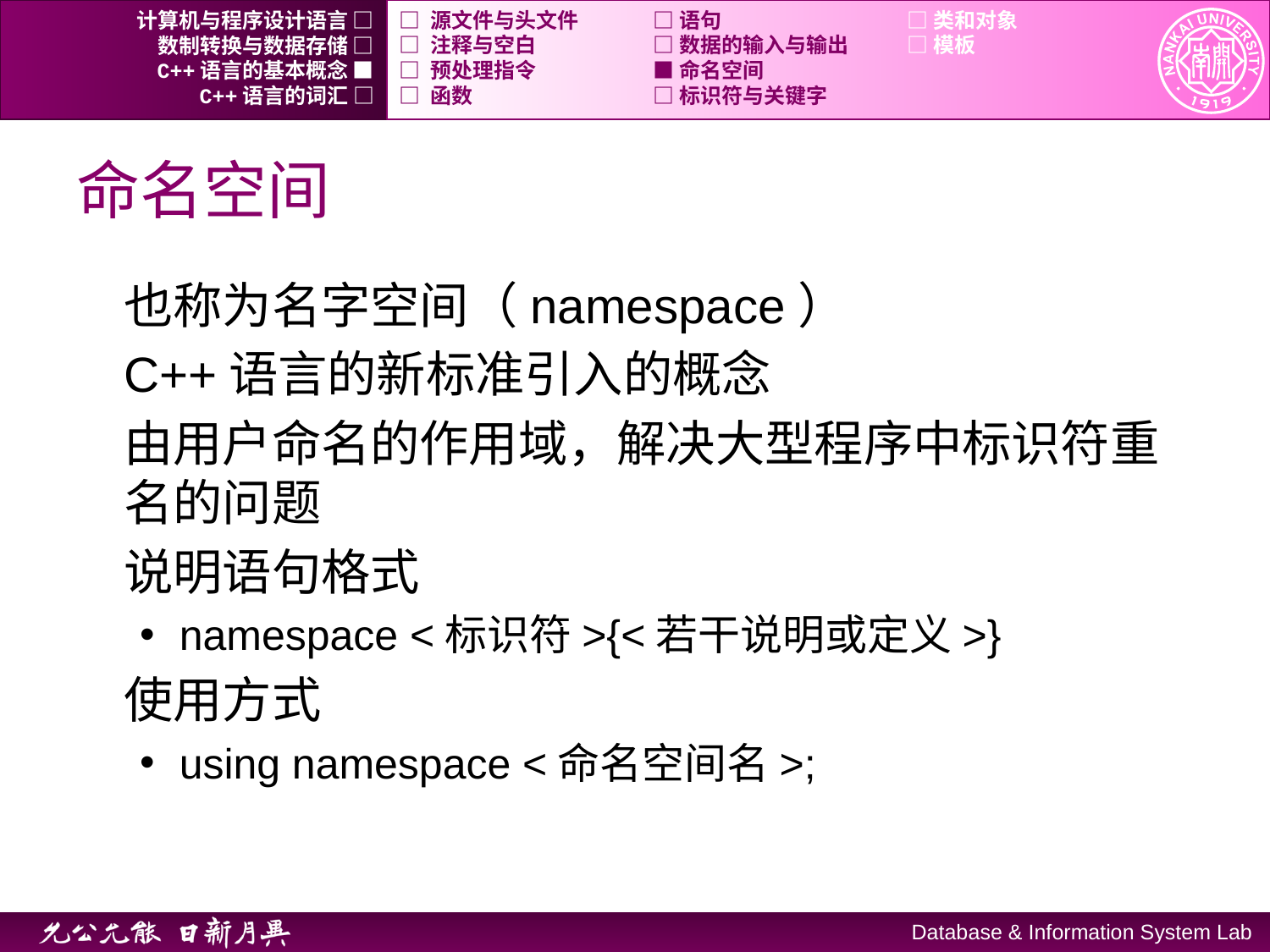

计算机与程序设计语言 □
□ 源文件与头文件	□ 语句	 	□ 类和对象
数制转换与数据存储 □
□ 注释与空白	□ 数据的输入与输出	□ 模板
C++语言的基本概念 ■
□ 预处理指令	■ 命名空间
C++语言的词汇 □
□ 函数		□ 标识符与关键字
# 命名空间
也称为名字空间（namespace）
C++语言的新标准引入的概念
由用户命名的作用域，解决大型程序中标识符重名的问题
说明语句格式
namespace <标识符>{<若干说明或定义>}
使用方式
using namespace <命名空间名>;